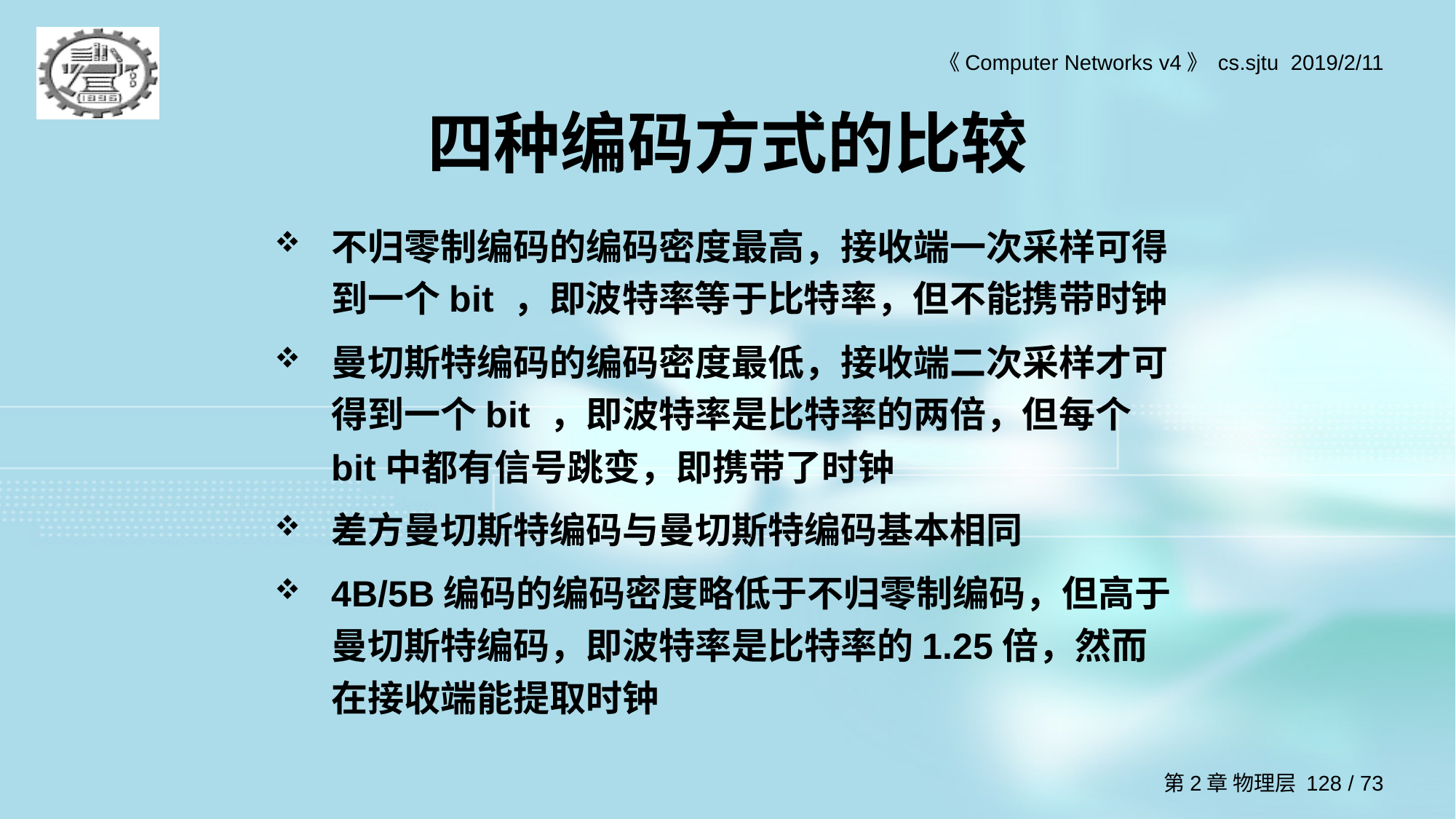

# 四种编码方式的比较
不归零制编码的编码密度最高，接收端一次采样可得到一个bit ，即波特率等于比特率，但不能携带时钟
曼切斯特编码的编码密度最低，接收端二次采样才可得到一个bit ，即波特率是比特率的两倍，但每个bit中都有信号跳变，即携带了时钟
差方曼切斯特编码与曼切斯特编码基本相同
4B/5B编码的编码密度略低于不归零制编码，但高于曼切斯特编码，即波特率是比特率的1.25倍，然而在接收端能提取时钟